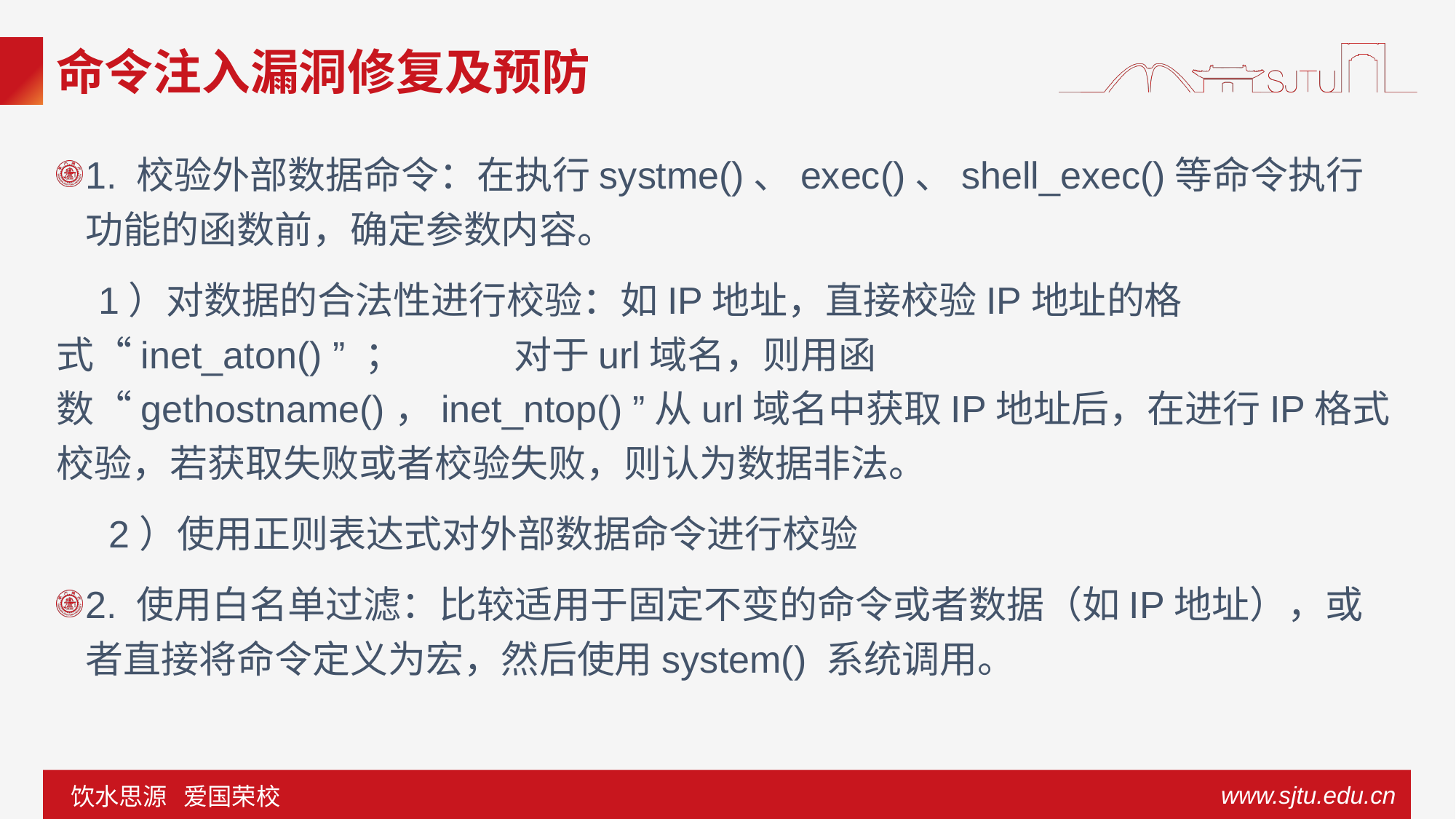

# 命令注入漏洞修复及预防
1. 校验外部数据命令：在执行systme()、exec()、shell_exec()等命令执行功能的函数前，确定参数内容。
    1）对数据的合法性进行校验：如IP地址，直接校验IP地址的格式“inet_aton() ” ；             对于url域名，则用函数“gethostname()，inet_ntop() ”从url域名中获取IP地址后，在进行IP格式校验，若获取失败或者校验失败，则认为数据非法。
     2）使用正则表达式对外部数据命令进行校验
2. 使用白名单过滤：比较适用于固定不变的命令或者数据（如IP地址），或者直接将命令定义为宏，然后使用system() 系统调用。